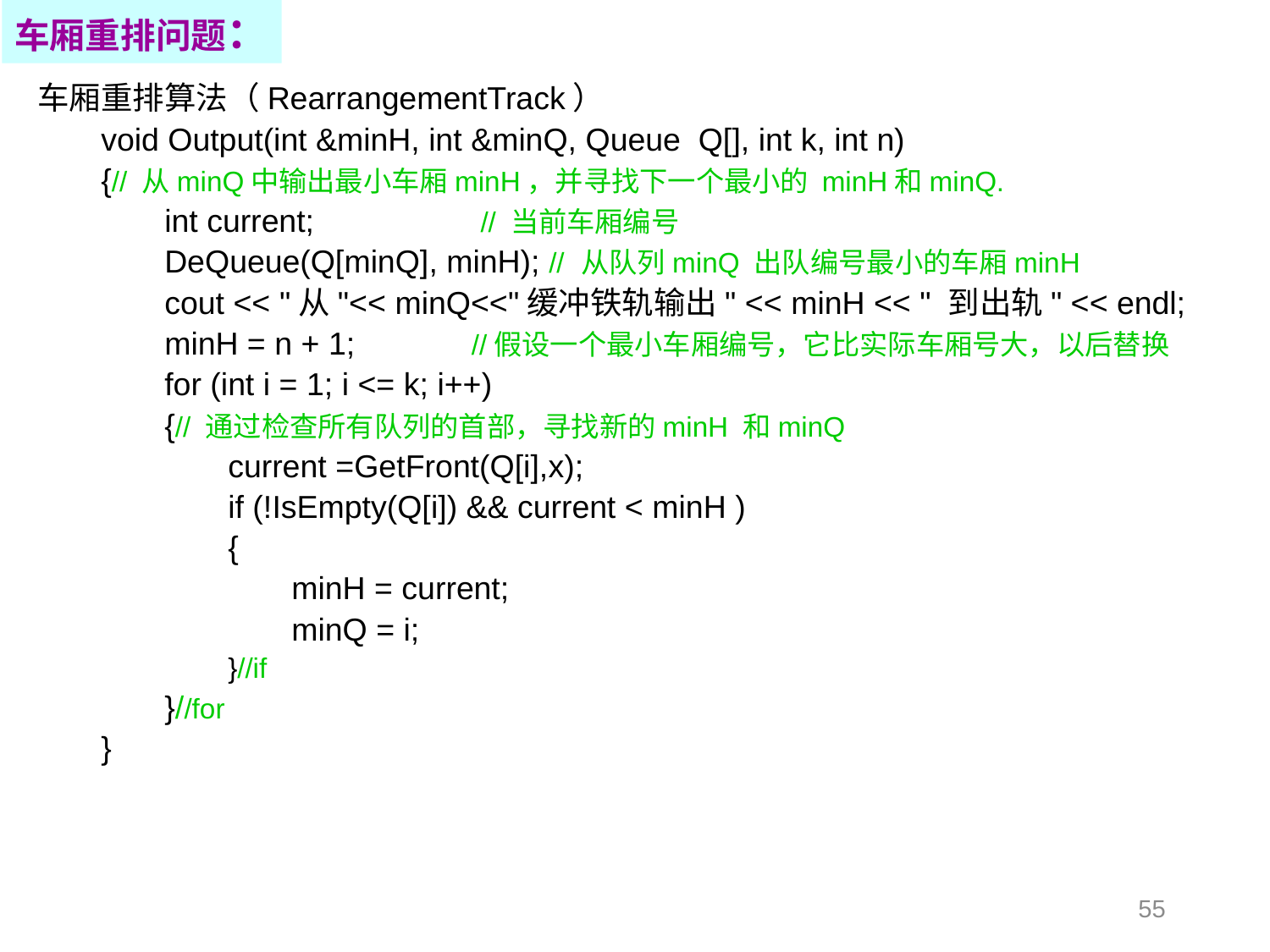

车厢重排问题：
车厢重排算法（RearrangementTrack）
void Output(int &minH, int &minQ, Queue  Q[], int k, int n)
{// 从minQ中输出最小车厢minH，并寻找下一个最小的 minH和minQ.
int current;  		 // 当前车厢编号
DeQueue(Q[minQ], minH); // 从队列minQ 出队编号最小的车厢minH
cout << "从"<< minQ<<"缓冲铁轨输出" << minH << " 到出轨" << endl;
minH = n + 1;	//假设一个最小车厢编号，它比实际车厢号大，以后替换
for (int i = 1; i <= k; i++)
{// 通过检查所有队列的首部，寻找新的minH 和minQ
current =GetFront(Q[i],x);
if (!IsEmpty(Q[i]) && current < minH )
{
minH = current;
minQ = i;
}//if
}//for
}
55